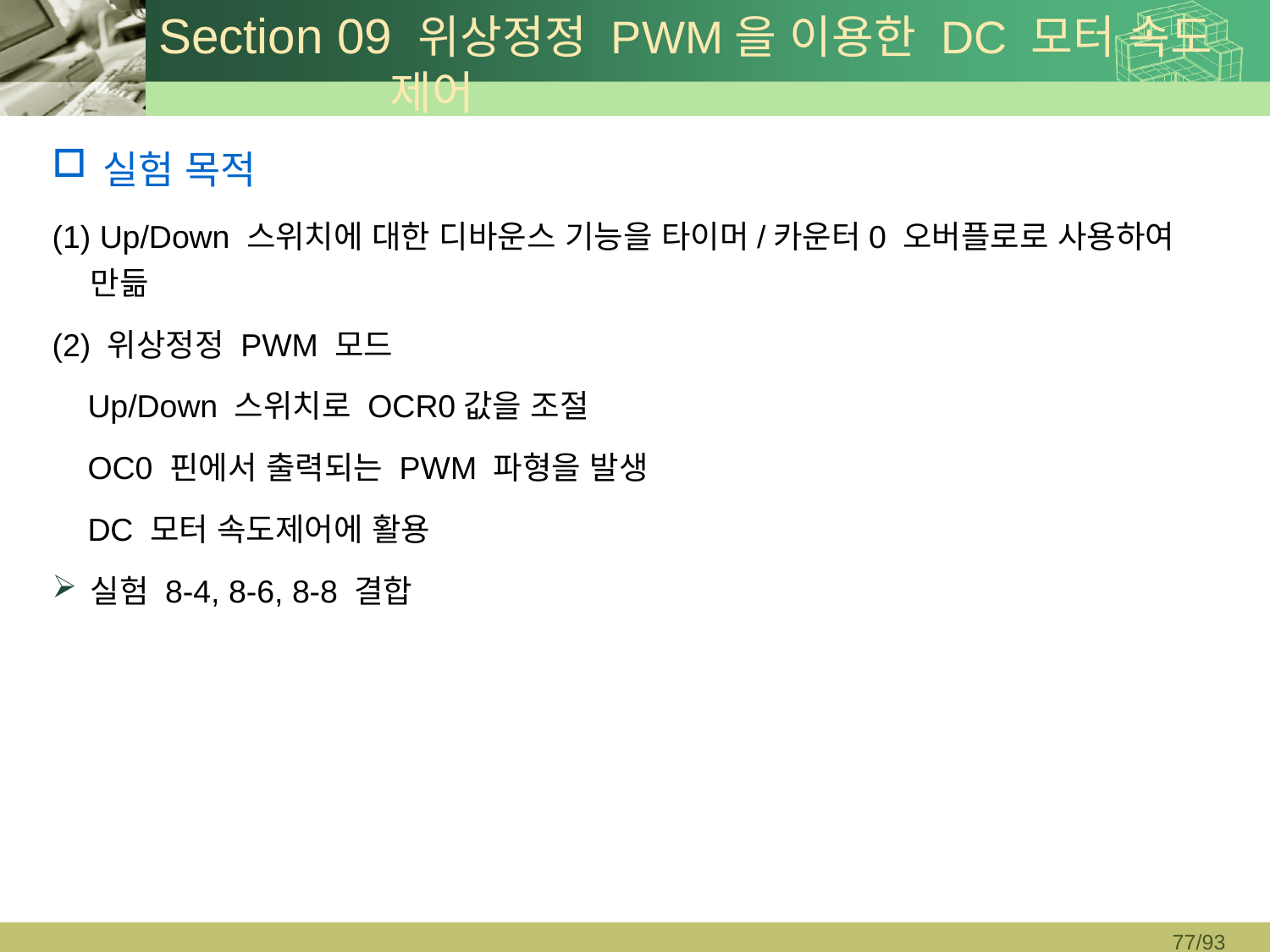

# Section 09 위상정정 PWM을 이용한 DC 모터 속도 제어
실험 목적
(1) Up/Down 스위치에 대한 디바운스 기능을 타이머/카운터0 오버플로로 사용하여 만듦
(2) 위상정정 PWM 모드
    Up/Down 스위치로 OCR0값을 조절
    OC0 핀에서 출력되는 PWM 파형을 발생
    DC 모터 속도제어에 활용
실험 8-4, 8-6, 8-8 결합